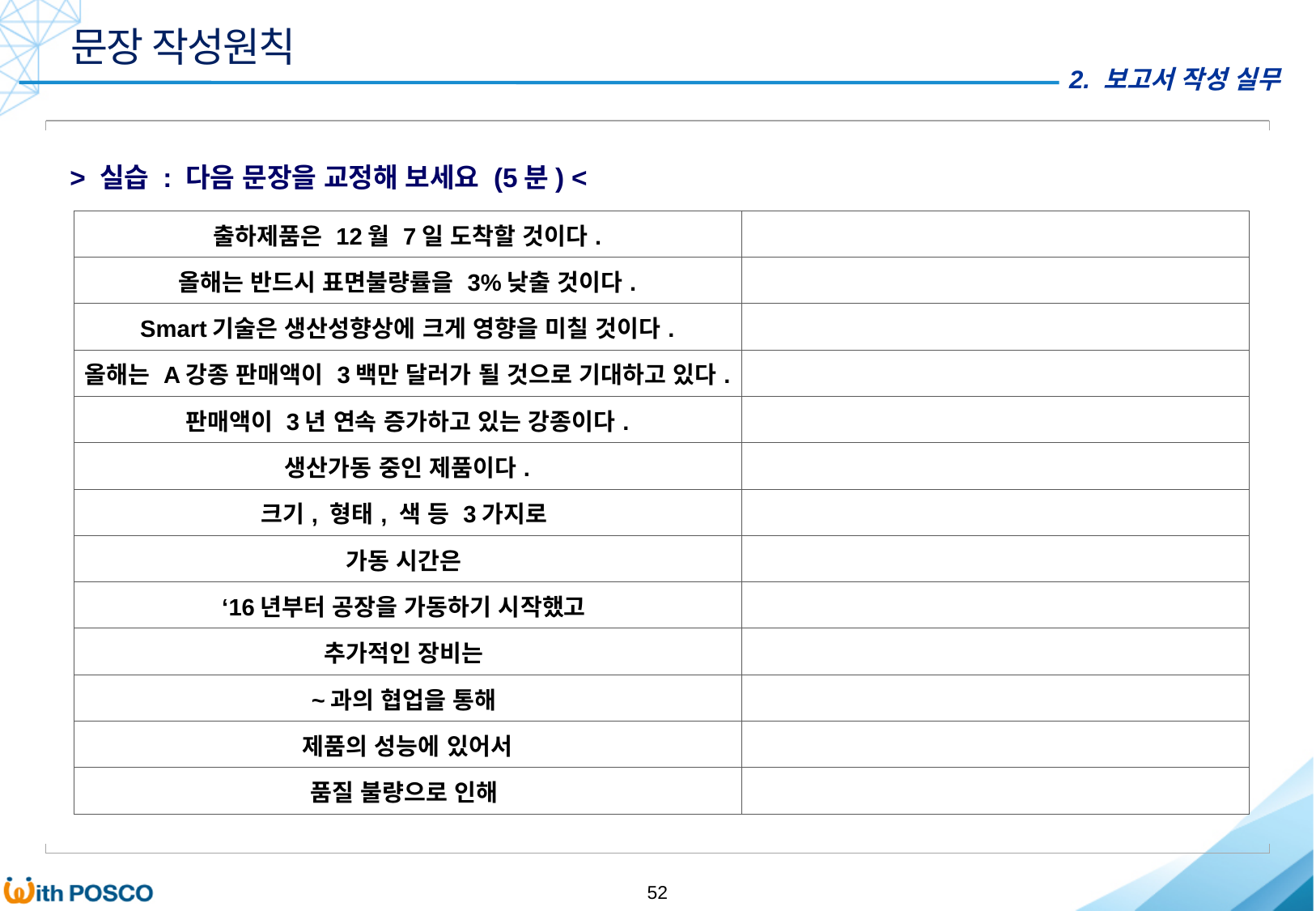

문장 작성원칙
> 실습 : 다음 문장을 교정해 보세요 (5분) <
| 출하제품은 12월 7일 도착할 것이다. |  |
| --- | --- |
| 올해는 반드시 표면불량률을 3%낮출 것이다. |  |
| Smart기술은 생산성향상에 크게 영향을 미칠 것이다. |  |
| 올해는 A강종 판매액이 3백만 달러가 될 것으로 기대하고 있다. |  |
| 판매액이 3년 연속 증가하고 있는 강종이다. |  |
| 생산가동 중인 제품이다. |  |
| 크기, 형태, 색 등 3가지로 |  |
| 가동 시간은 |  |
| ‘16년부터 공장을 가동하기 시작했고 |  |
| 추가적인 장비는 |  |
| ~과의 협업을 통해 |  |
| 제품의 성능에 있어서 |  |
| 품질 불량으로 인해 |  |